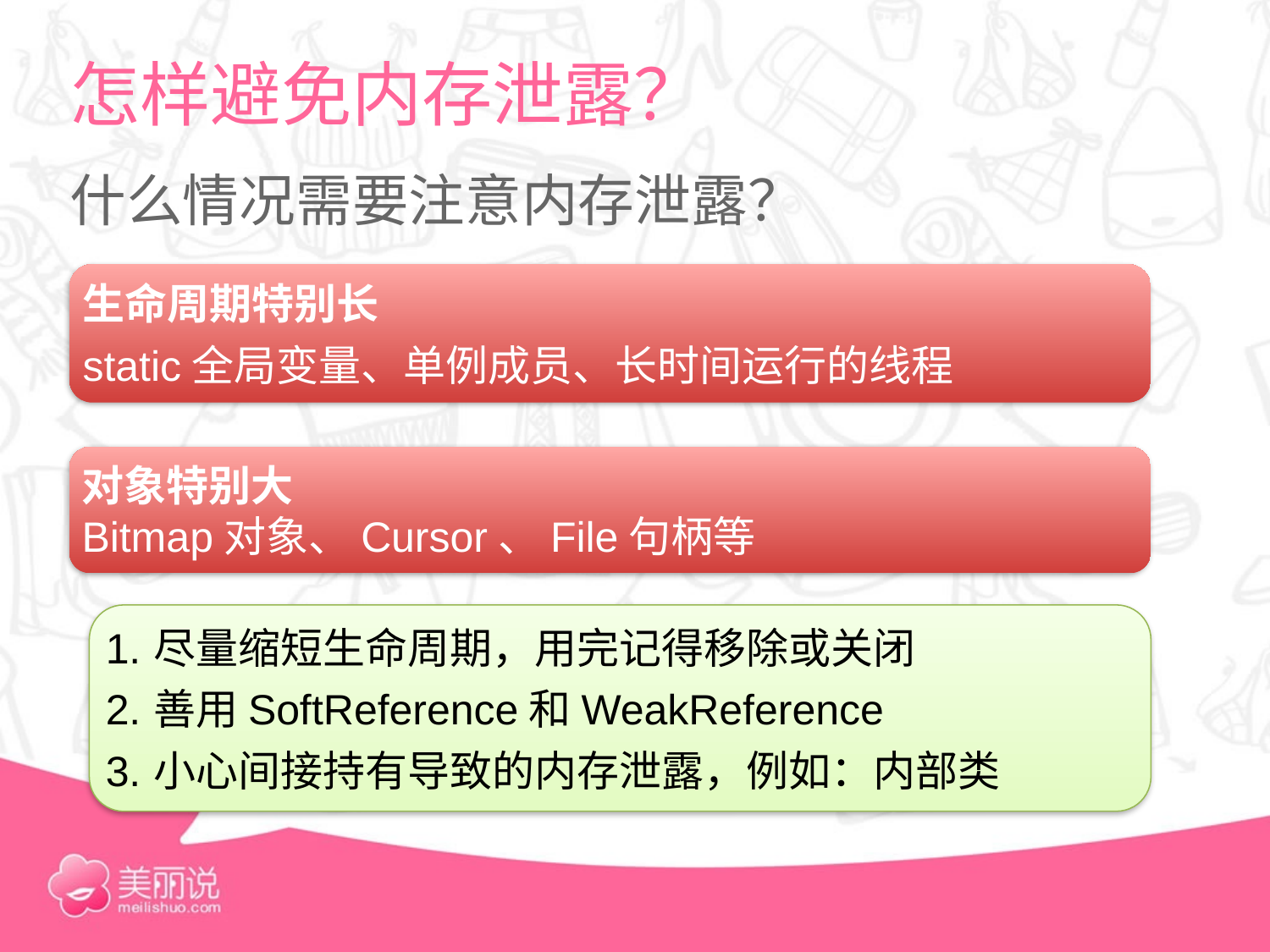

# 怎样避免内存泄露？
什么情况需要注意内存泄露？

生命周期特别长
static全局变量、单例成员、长时间运行的线程
对象特别大
Bitmap对象、Cursor、File句柄等
尽量缩短生命周期，用完记得移除或关闭
善用SoftReference和WeakReference
小心间接持有导致的内存泄露，例如：内部类